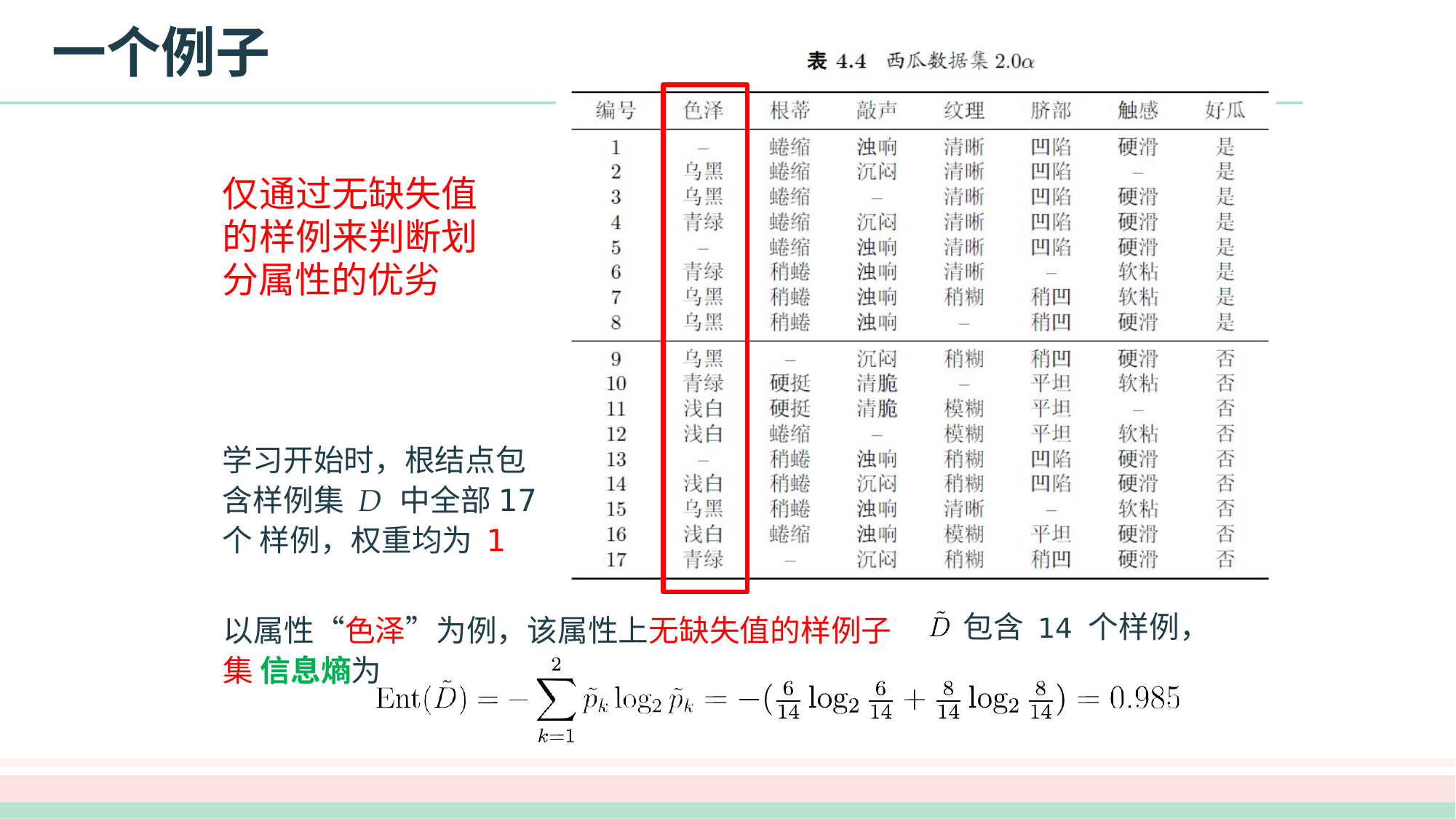

# 一个例子

仅通过无缺失值 的样例来判断划 分属性的优劣
学习开始时，根结点包 含样例集 D 中全部17个 样例，权重均为 1
以属性“色泽”为例，该属性上无缺失值的样例子集 信息熵为
包含 14 个样例，